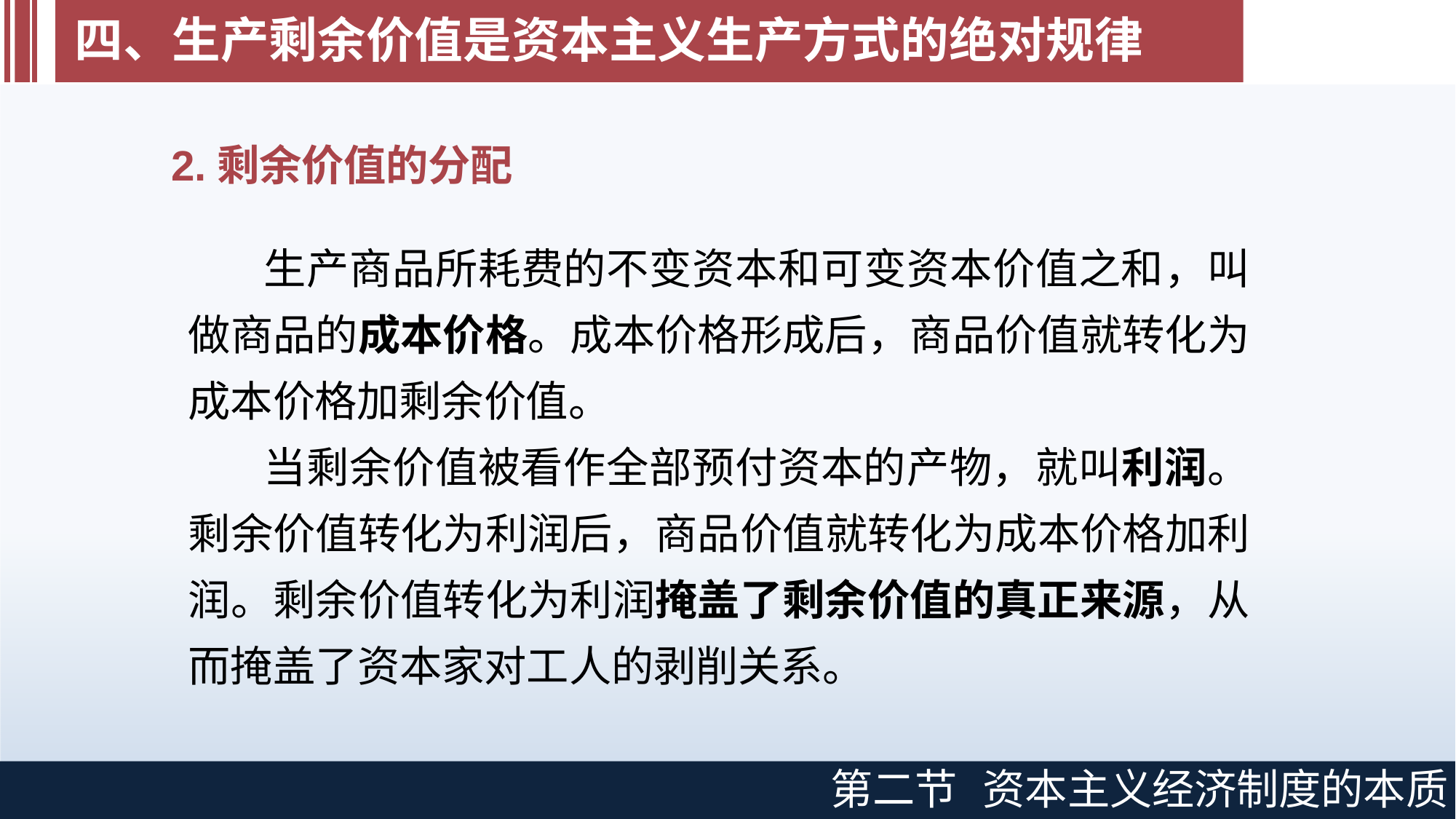

# 四、生产剩余价值是资本主义生产方式的绝对规律

2.剩余价值的分配
生产商品所耗费的不变资本和可变资本价值之和，叫 做商品的成本价格。成本价格形成后，商品价值就转化为 成本价格加剩余价值。
当剩余价值被看作全部预付资本的产物，就叫利润。 剩余价值转化为利润后，商品价值就转化为成本价格加利 润。剩余价值转化为利润掩盖了剩余价值的真正来源，从 而掩盖了资本家对工人的剥削关系。
第二节
资本主义经济制度的本质